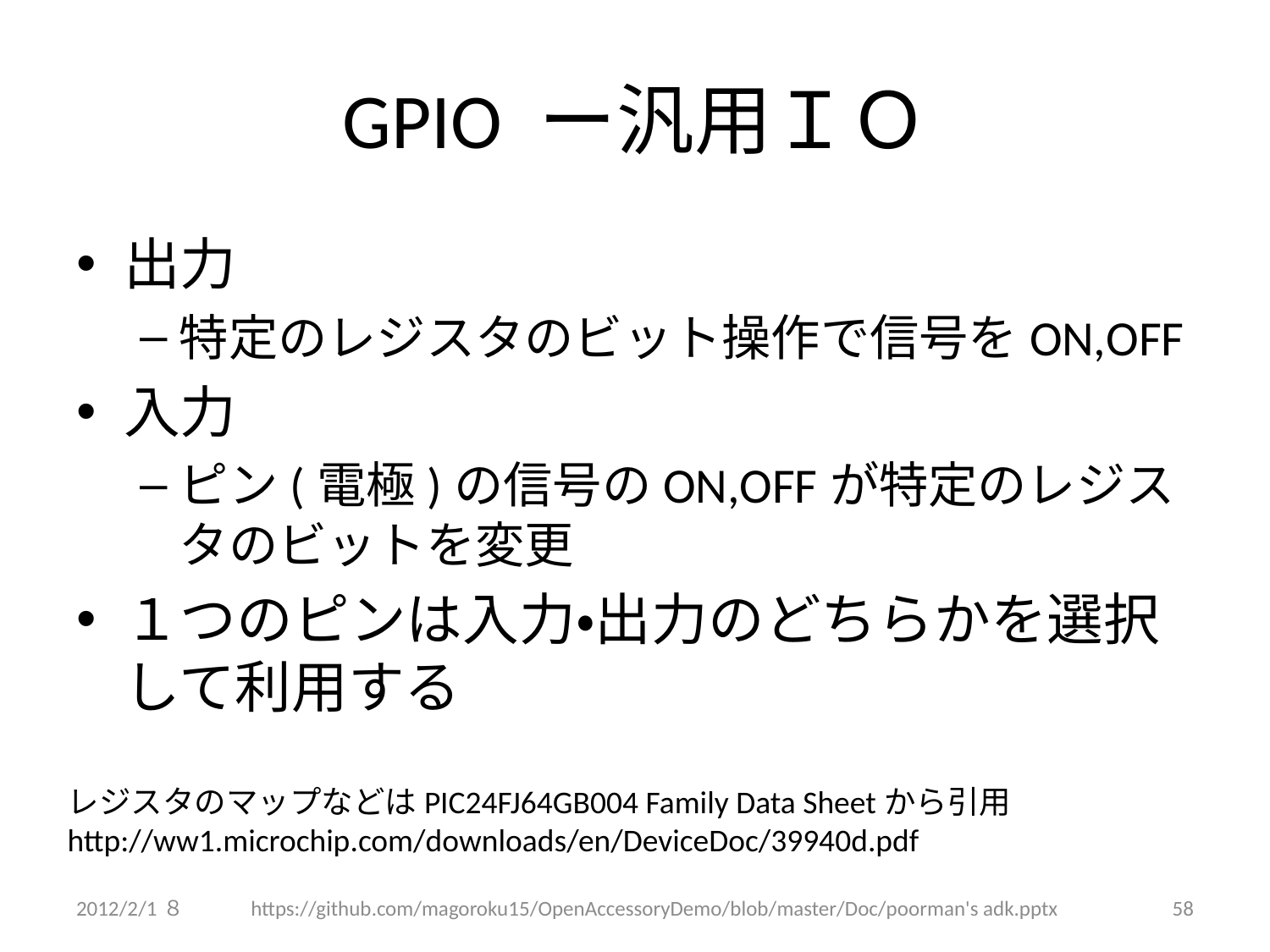

# GPIO ー汎用ＩＯ
出力
特定のレジスタのビット操作で信号をON,OFF
入力
ピン(電極)の信号のON,OFFが特定のレジスタのビットを変更
１つのピンは入力・出力のどちらかを選択して利用する
レジスタのマップなどはPIC24FJ64GB004 Family Data Sheetから引用
http://ww1.microchip.com/downloads/en/DeviceDoc/39940d.pdf
2012/2/1８
https://github.com/magoroku15/OpenAccessoryDemo/blob/master/Doc/poorman's adk.pptx
58